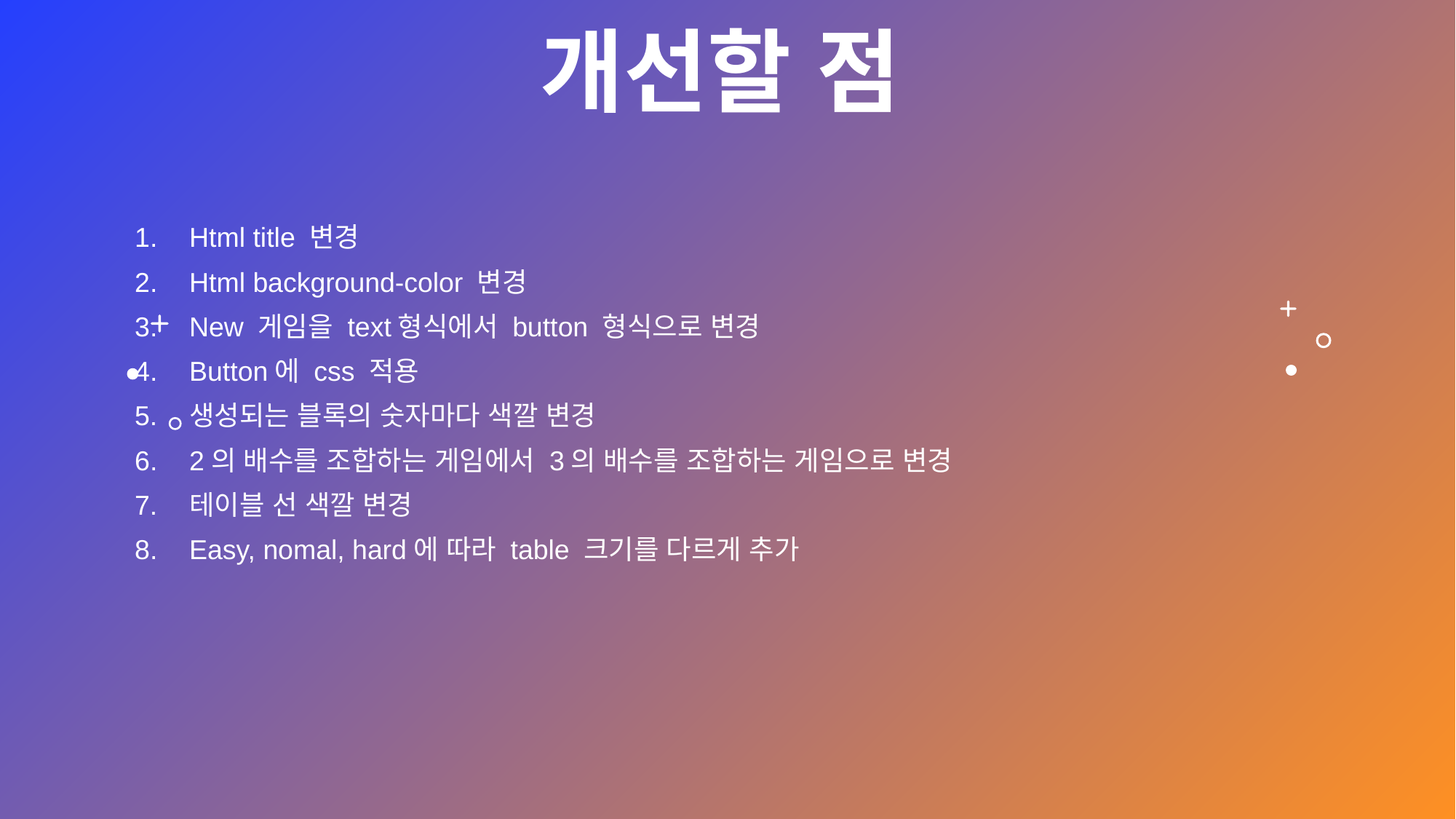

# 개선할 점
Html title 변경
Html background-color 변경
New 게임을 text형식에서 button 형식으로 변경
Button에 css 적용
생성되는 블록의 숫자마다 색깔 변경
2의 배수를 조합하는 게임에서 3의 배수를 조합하는 게임으로 변경
테이블 선 색깔 변경
Easy, nomal, hard에 따라 table 크기를 다르게 추가